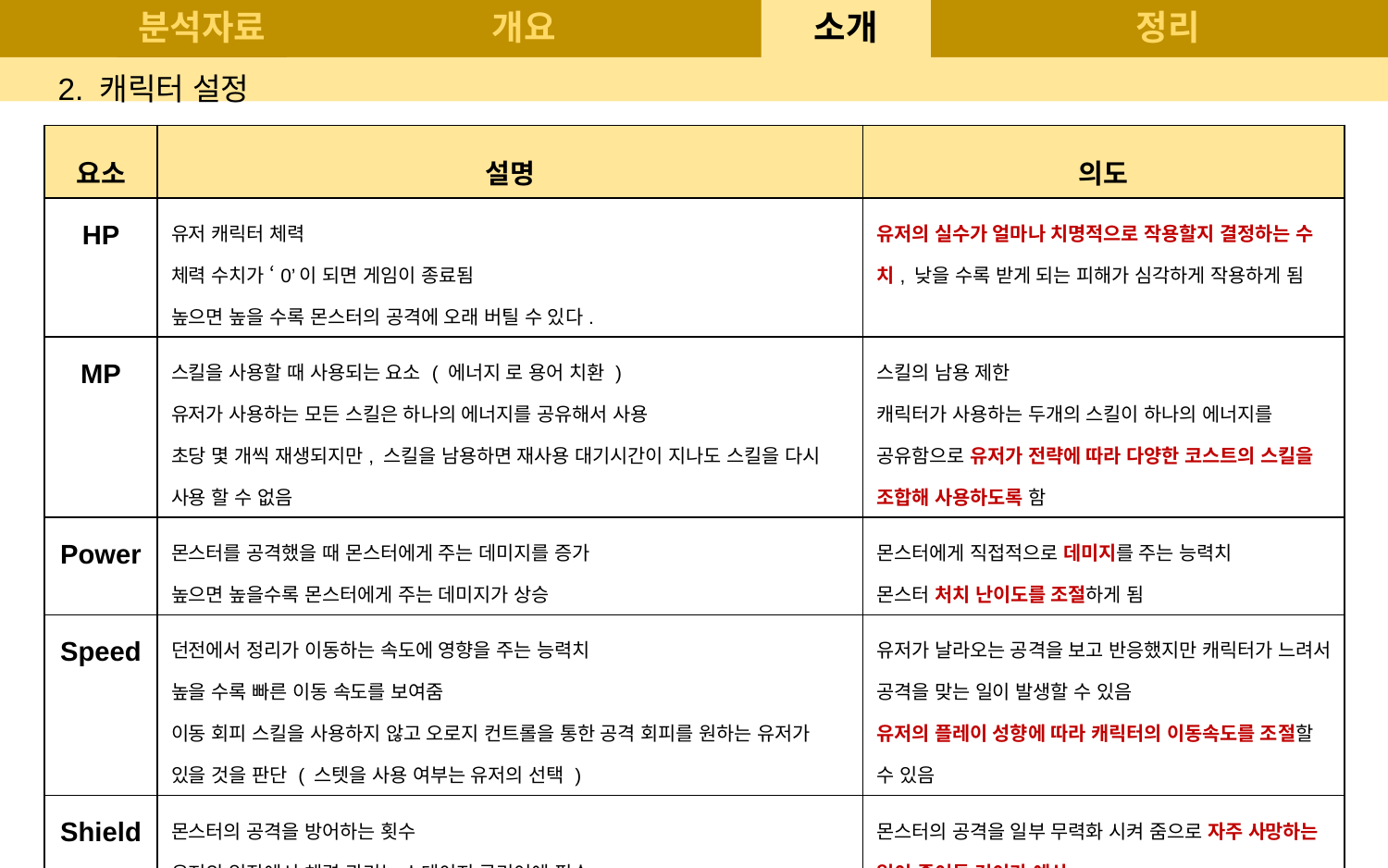

# 분석자료
개요
소개
정리
2. 캐릭터 설정
| 요소 | 설명 | 의도 |
| --- | --- | --- |
| HP | 유저 캐릭터 체력 체력 수치가 ‘0’이 되면 게임이 종료됨 높으면 높을 수록 몬스터의 공격에 오래 버틸 수 있다. | 유저의 실수가 얼마나 치명적으로 작용할지 결정하는 수치, 낮을 수록 받게 되는 피해가 심각하게 작용하게 됨 |
| MP | 스킬을 사용할 때 사용되는 요소 ( 에너지 로 용어 치환 ) 유저가 사용하는 모든 스킬은 하나의 에너지를 공유해서 사용 초당 몇 개씩 재생되지만, 스킬을 남용하면 재사용 대기시간이 지나도 스킬을 다시 사용 할 수 없음 | 스킬의 남용 제한 캐릭터가 사용하는 두개의 스킬이 하나의 에너지를 공유함으로 유저가 전략에 따라 다양한 코스트의 스킬을 조합해 사용하도록 함 |
| Power | 몬스터를 공격했을 때 몬스터에게 주는 데미지를 증가 높으면 높을수록 몬스터에게 주는 데미지가 상승 | 몬스터에게 직접적으로 데미지를 주는 능력치 몬스터 처치 난이도를 조절하게 됨 |
| Speed | 던전에서 정리가 이동하는 속도에 영향을 주는 능력치 높을 수록 빠른 이동 속도를 보여줌 이동 회피 스킬을 사용하지 않고 오로지 컨트롤을 통한 공격 회피를 원하는 유저가 있을 것을 판단 ( 스텟을 사용 여부는 유저의 선택 ) | 유저가 날라오는 공격을 보고 반응했지만 캐릭터가 느려서 공격을 맞는 일이 발생할 수 있음 유저의 플레이 성향에 따라 캐릭터의 이동속도를 조절할 수 있음 |
| Shield | 몬스터의 공격을 방어하는 횟수 유저의 입장에서 체력 관리는 스테이지 클리어에 필수 방어 게이지를 통해 게임 초반 공격을 상쇄 일정시간 공격 받지 않으면 다시 재생됨 | 몬스터의 공격을 일부 무력화 시켜 줌으로 자주 사망하는 일이 줄어들 것이라 예상 하지만 한번에 많은 몬스터에게 피해를 입을 시 효과가 없음 ( 적절한 난이도 조절을 위한 도움 장치 ) |